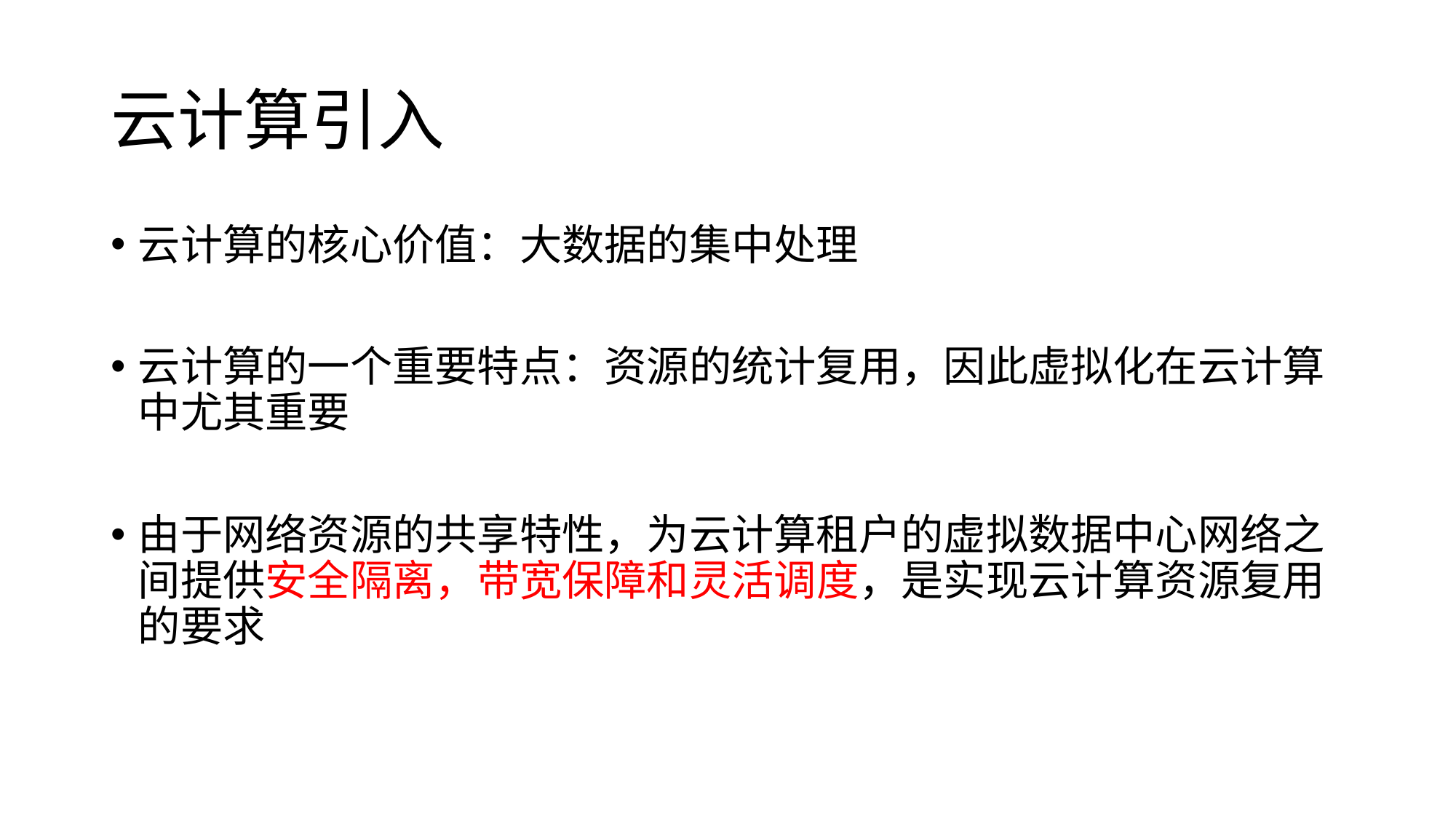

# 云计算引入
云计算的核心价值：大数据的集中处理

云计算的一个重要特点：资源的统计复用，因此虚拟化在云计算中尤其重要

由于网络资源的共享特性，为云计算租户的虚拟数据中心网络之间提供安全隔离，带宽保障和灵活调度，是实现云计算资源复用的要求